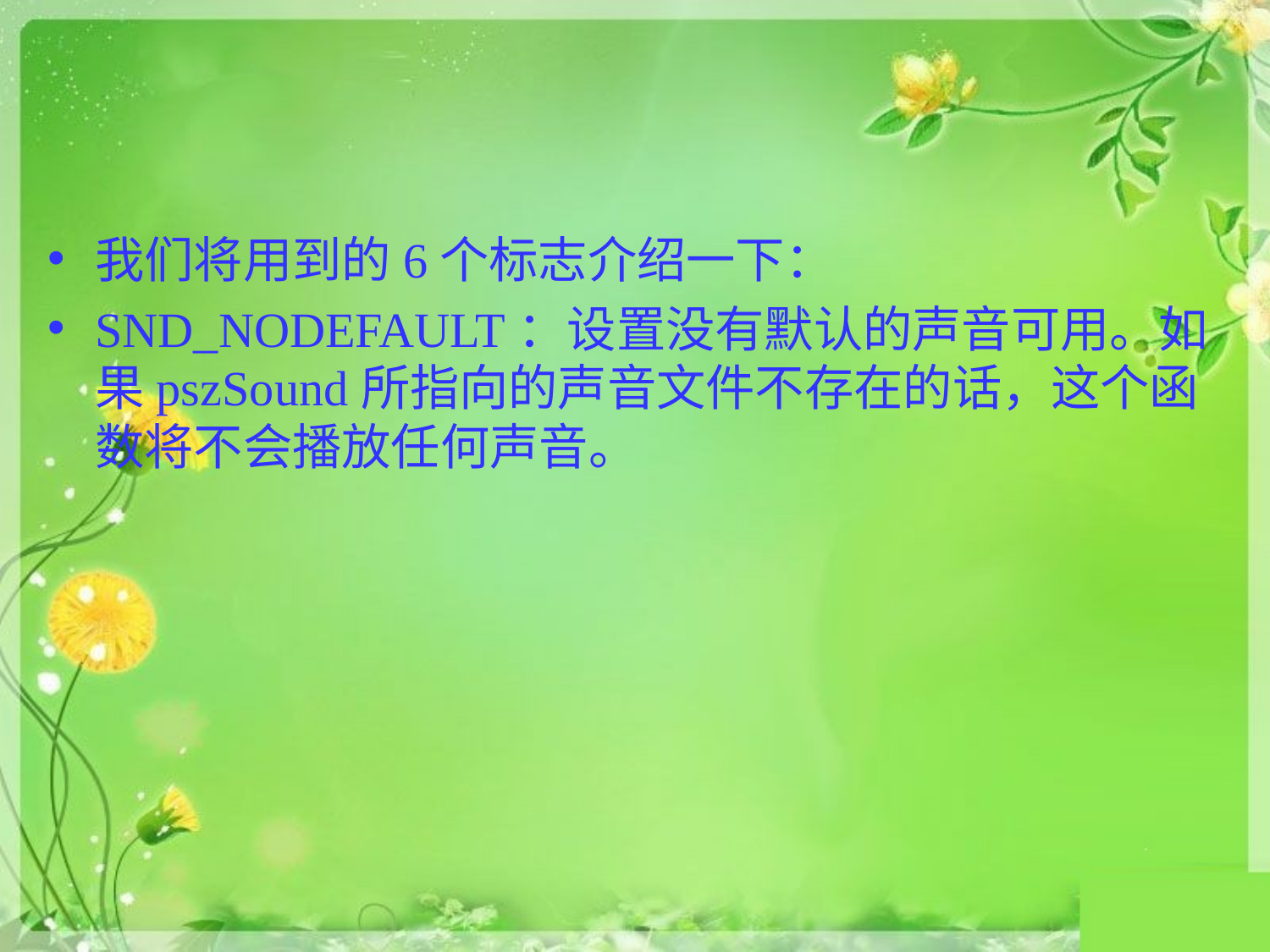

#
我们将用到的6个标志介绍一下：
SND_NODEFAULT：设置没有默认的声音可用。如果pszSound所指向的声音文件不存在的话，这个函数将不会播放任何声音。